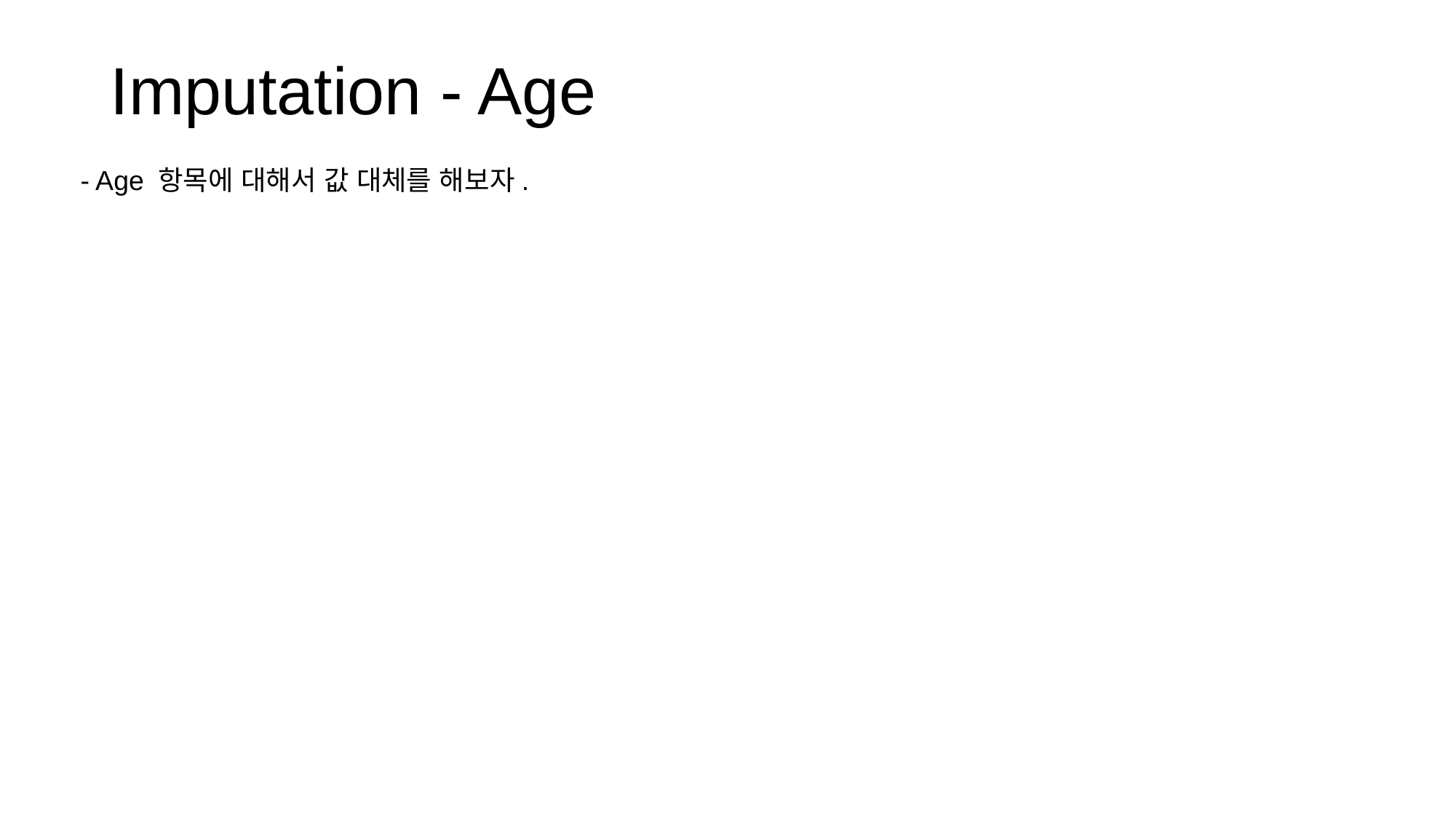

Imputation - Age
- Age 항목에 대해서 값 대체를 해보자.